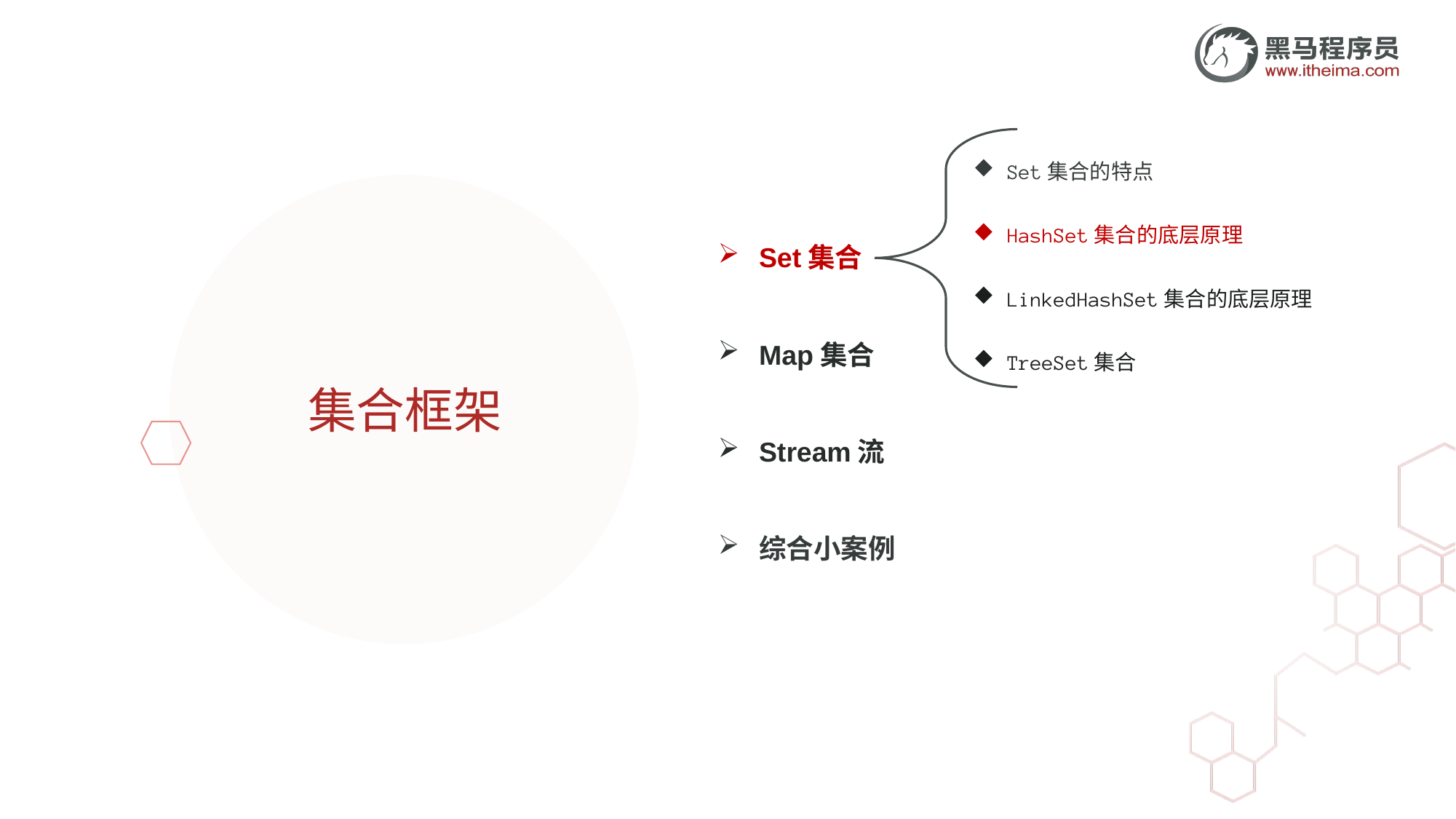

Set集合的特点
HashSet集合的底层原理
LinkedHashSet集合的底层原理
TreeSet集合

Set集合
Map集合
Stream流
综合小案例